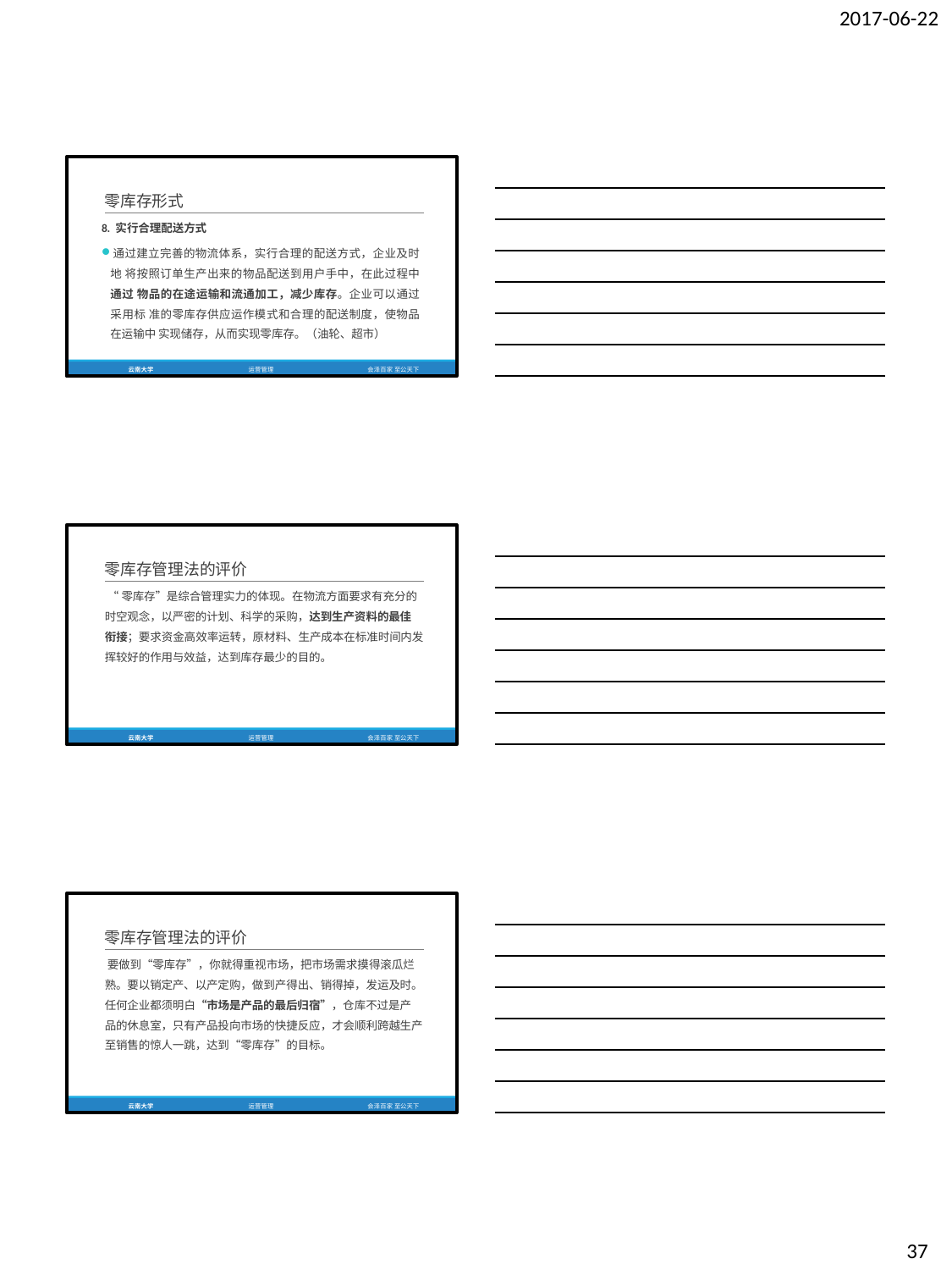

2017-06-22

零库存形式
8. 实行合理配送方式
通过建立完善的物流体系，实行合理的配送方式，企业及时地 将按照订单生产出来的物品配送到用户手中，在此过程中通过 物品的在途运输和流通加工，减少库存。企业可以通过采用标 准的零库存供应运作模式和合理的配送制度，使物品在运输中 实现储存，从而实现零库存。（油轮、超市）

云南大学
运营管理
会泽百家 至公天下

零库存管理法的评价
“零库存”是综合管理实力的体现。在物流方面要求有充分的 时空观念，以严密的计划、科学的采购，达到生产资料的最佳 衔接；要求资金高效率运转，原材料、生产成本在标准时间内发 挥较好的作用与效益，达到库存最少的目的。

云南大学
运营管理
会泽百家 至公天下

零库存管理法的评价
要做到“零库存”，你就得重视市场，把市场需求摸得滚瓜烂 熟。要以销定产、以产定购，做到产得出、销得掉，发运及时。 任何企业都须明白“市场是产品的最后归宿”，仓库不过是产 品的休息室，只有产品投向市场的快捷反应，才会顺利跨越生产 至销售的惊人一跳，达到“零库存”的目标。

云南大学
运营管理
会泽百家 至公天下

37